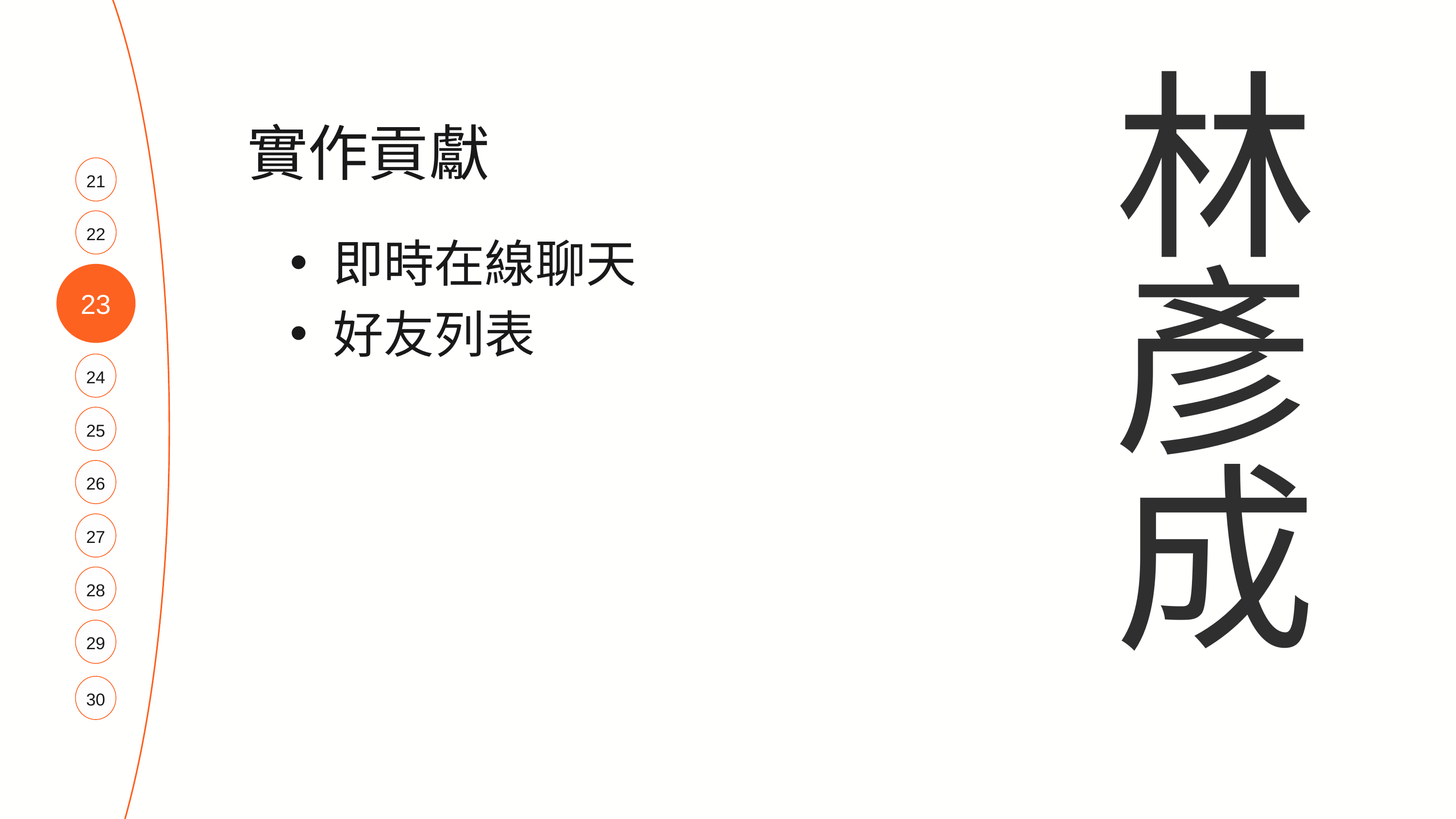

林彥成
實作貢獻

21

22
即時在線聊天
好友列表

23

24

25

26

27

28

29

30